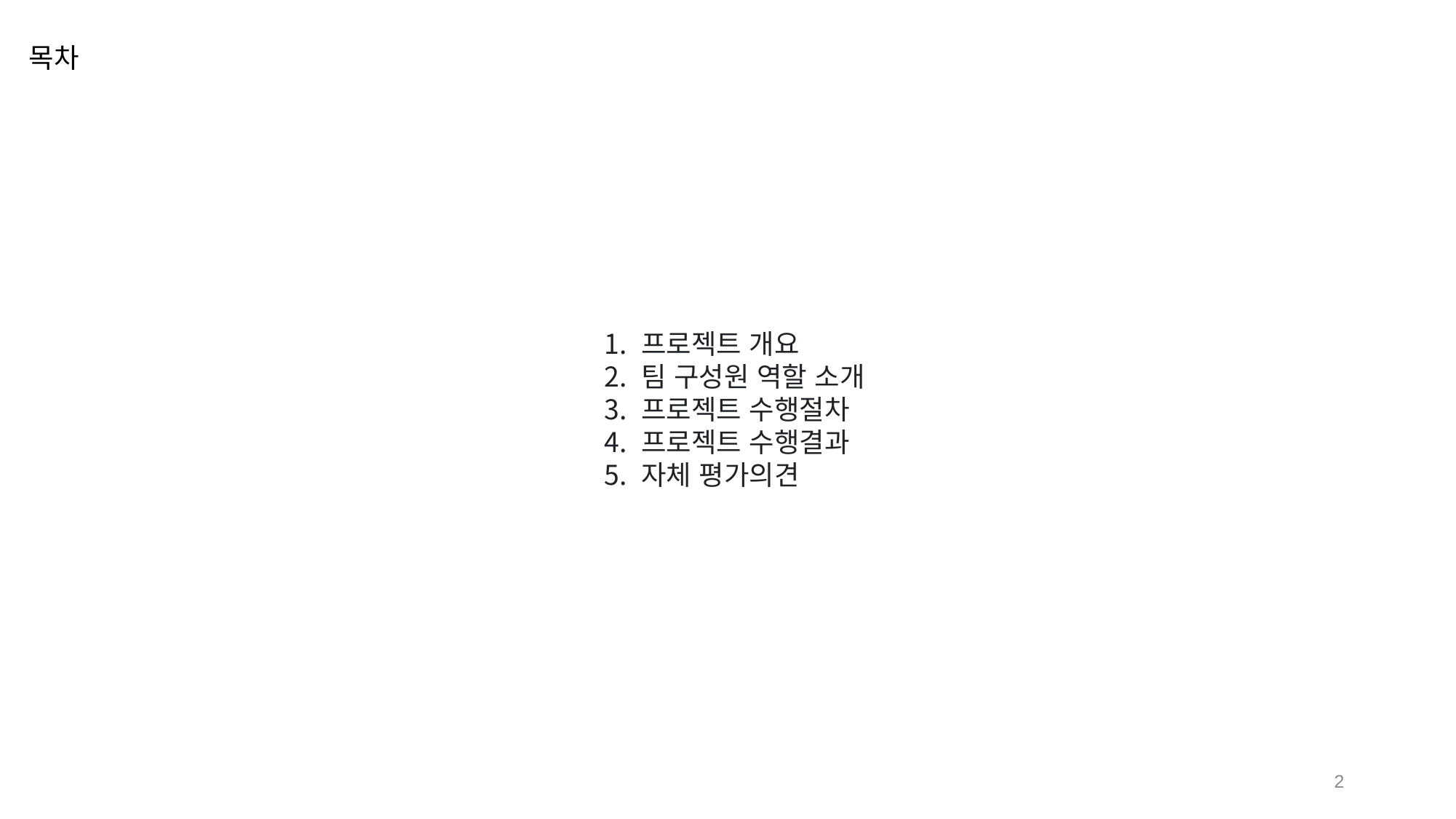

목차
 프로젝트 개요
 팀 구성원 역할 소개
 프로젝트 수행절차
 프로젝트 수행결과
 자체 평가의견
2